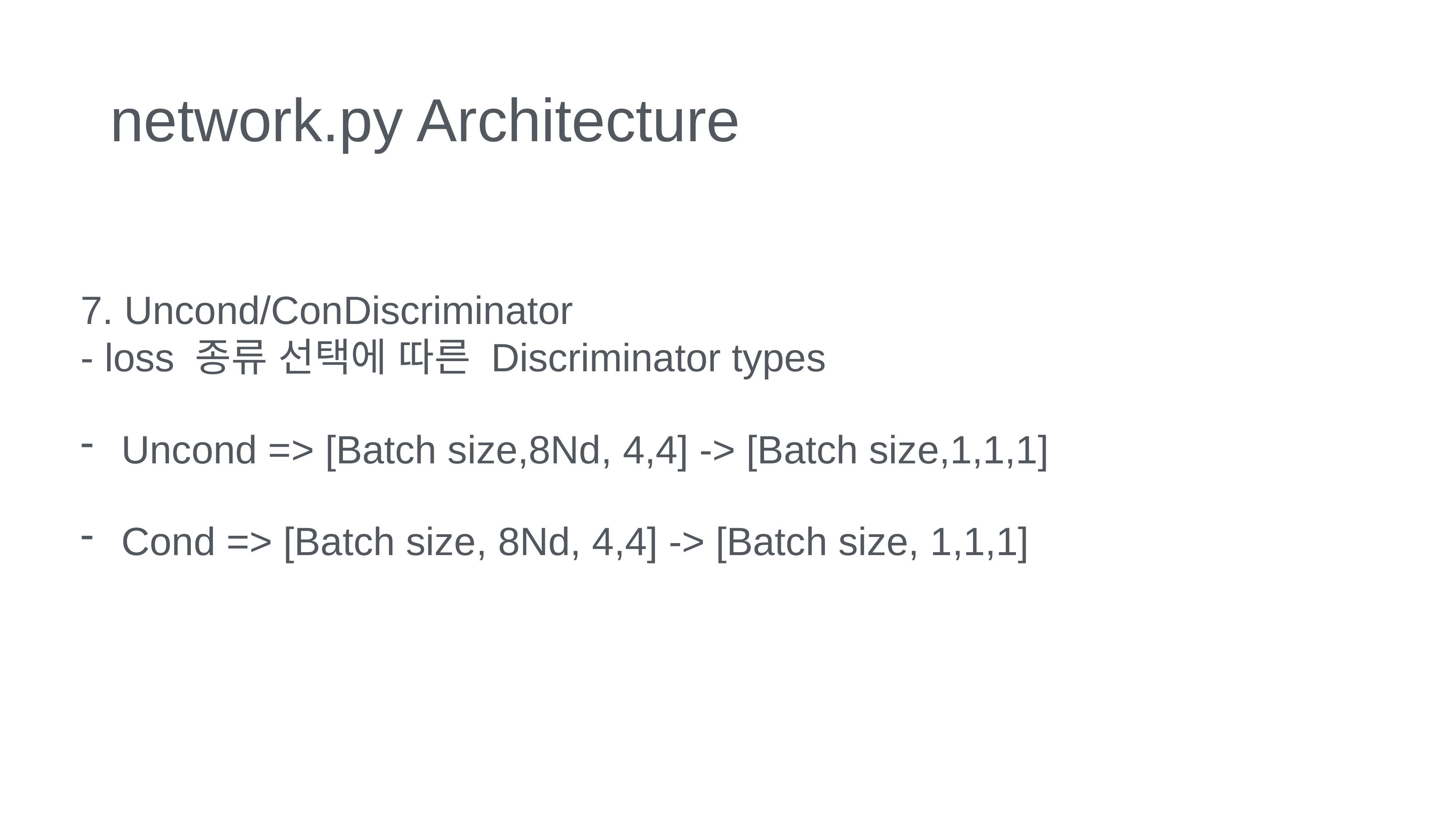

# network.py Architecture
7. Uncond/ConDiscriminator
- loss 종류 선택에 따른 Discriminator types
Uncond => [Batch size,8Nd, 4,4] -> [Batch size,1,1,1]
Cond => [Batch size, 8Nd, 4,4] -> [Batch size, 1,1,1]